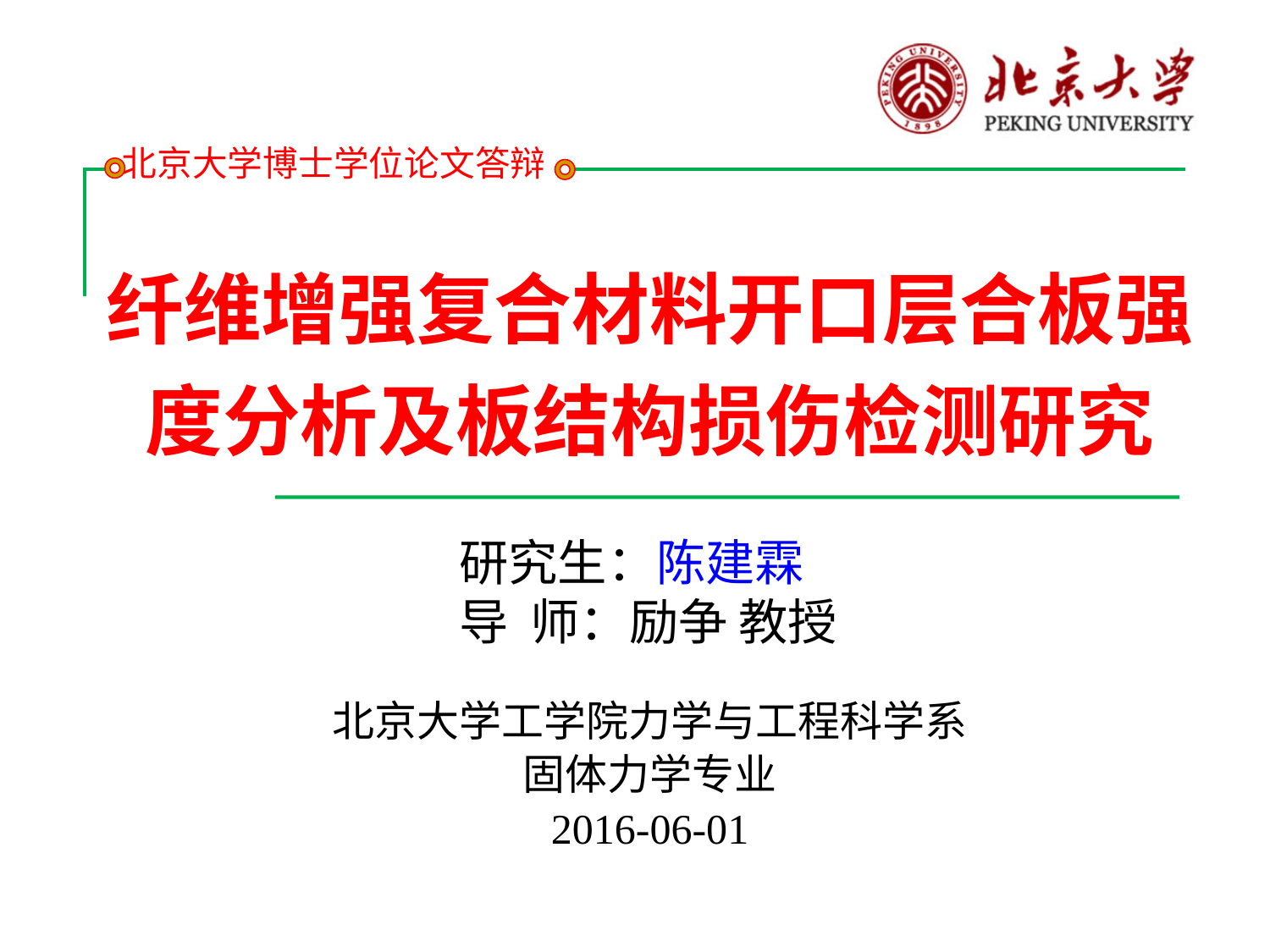

北京大学博士学位论文答辩

# 纤维增强复合材料开口层合板强度分析及板结构损伤检测研究
  研究生：陈建霖
     导  师：励争 教授
北京大学工学院力学与工程科学系
固体力学专业
2016-06-01